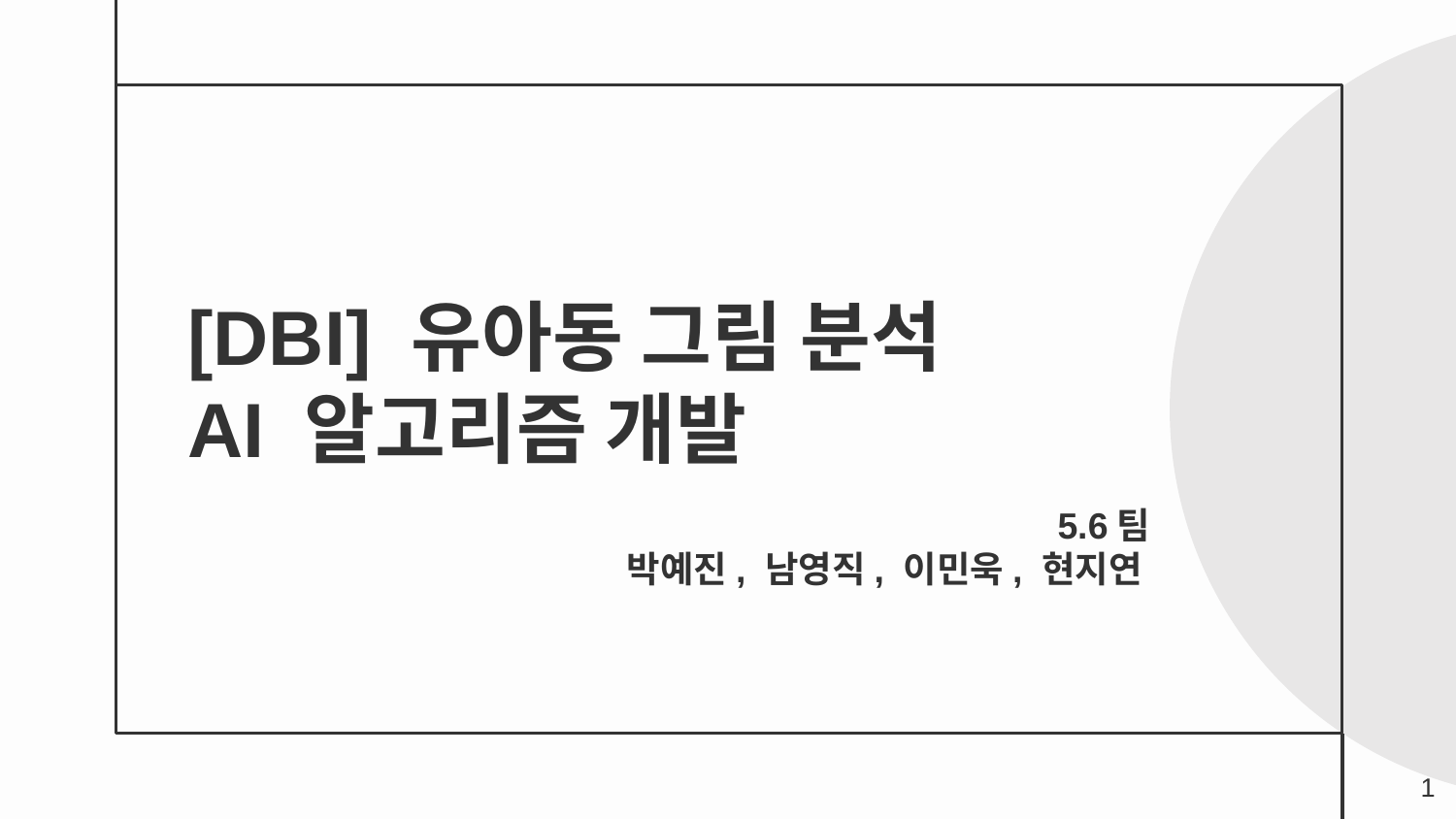

# [DBI] 유아동 그림 분석 AI 알고리즘 개발
5.6팀
박예진, 남영직, 이민욱, 현지연
1